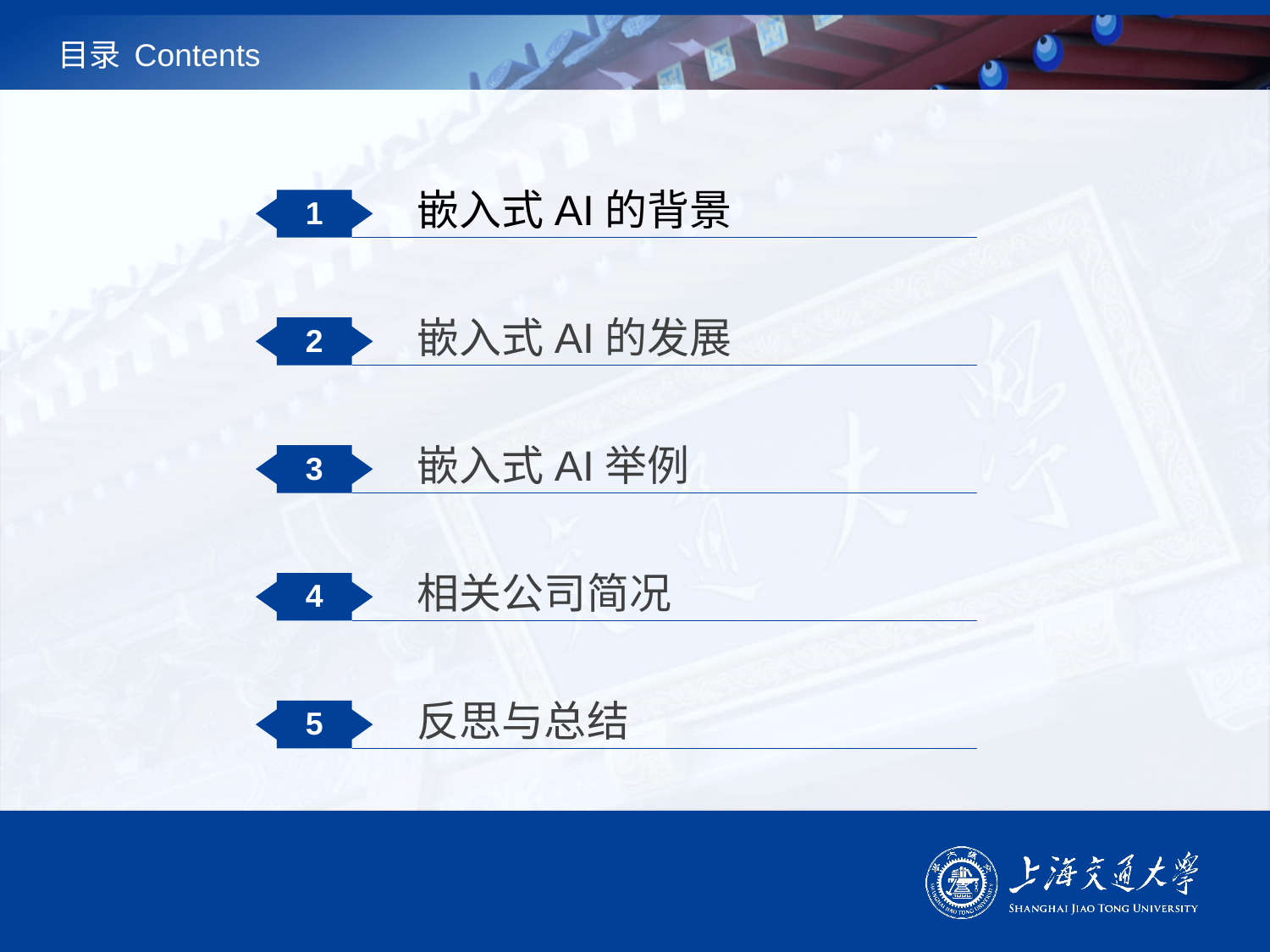

# 目录 Contents
嵌入式AI的背景
1

嵌入式AI的发展
2

嵌入式AI举例
3

相关公司简况
4

反思与总结
5